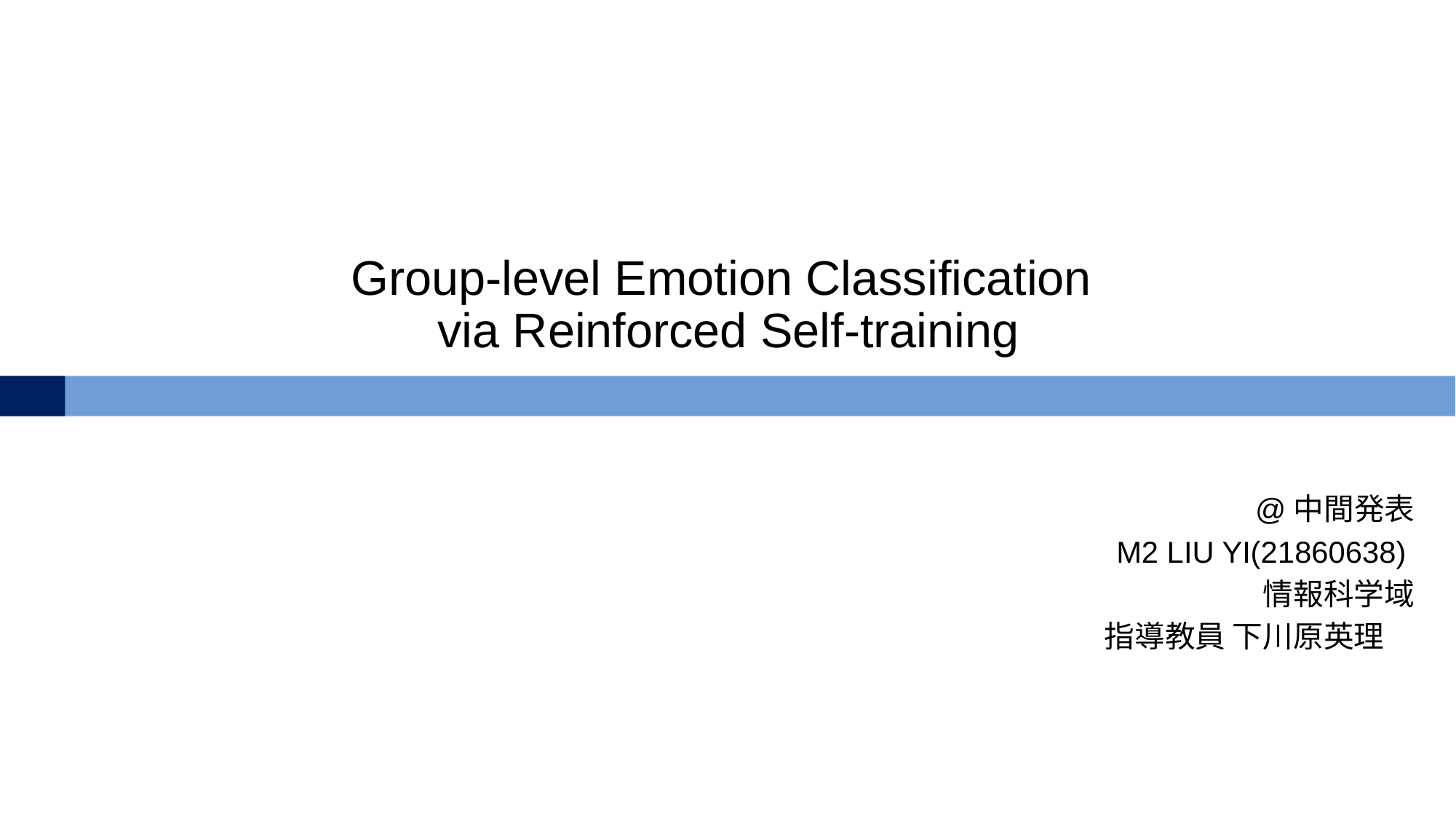

Group-level Emotion Classification
via Reinforced Self-training

@中間発表
M2 LIU YI(21860638)
情報科学域
指導教員 下川原英理